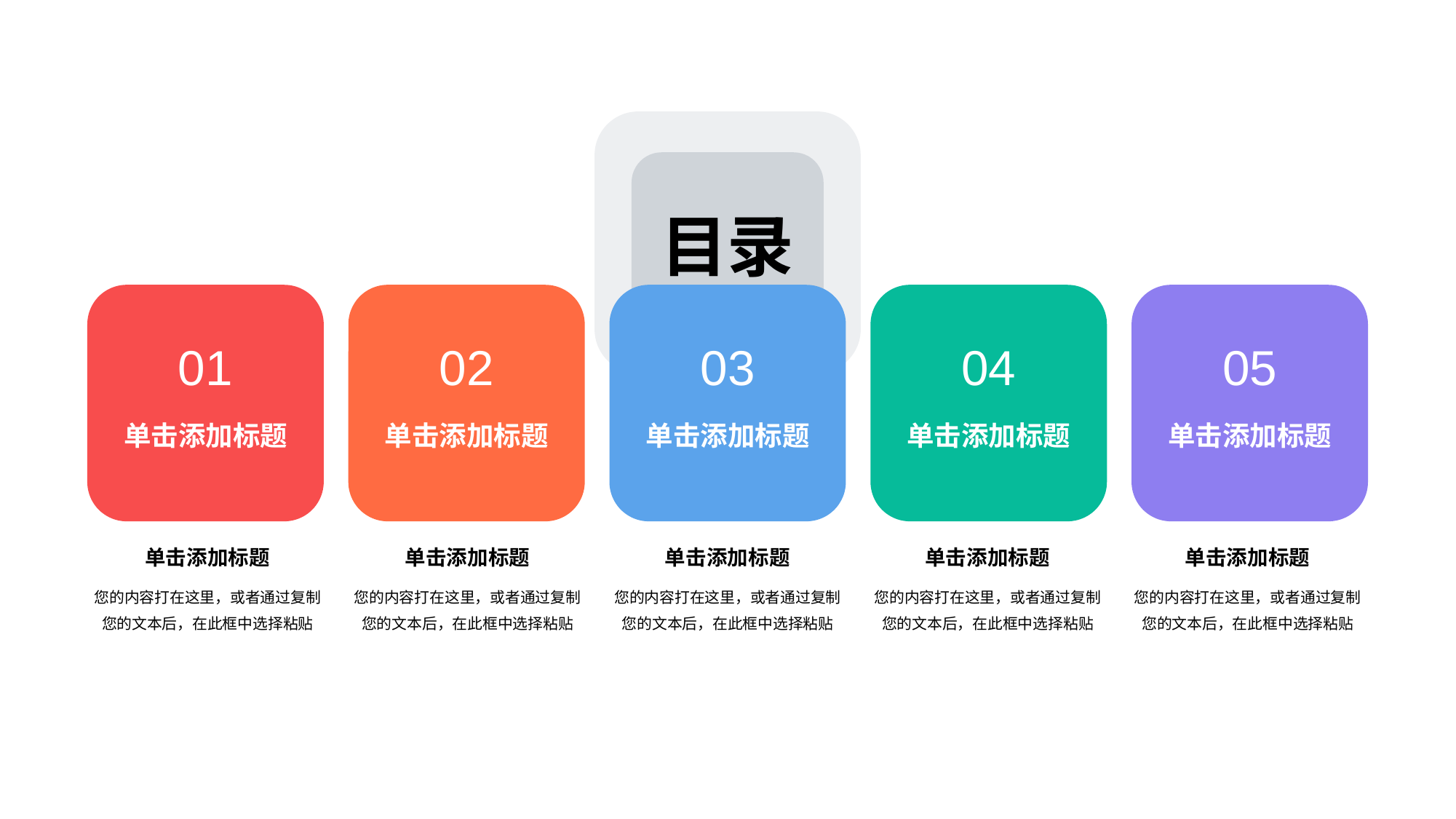

目录

01
单击添加标题
02
单击添加标题
03
单击添加标题
04
单击添加标题
05
单击添加标题
单击添加标题
您的内容打在这里，或者通过复制您的文本后，在此框中选择粘贴
单击添加标题
您的内容打在这里，或者通过复制您的文本后，在此框中选择粘贴
单击添加标题
您的内容打在这里，或者通过复制您的文本后，在此框中选择粘贴
单击添加标题
您的内容打在这里，或者通过复制您的文本后，在此框中选择粘贴
单击添加标题
您的内容打在这里，或者通过复制您的文本后，在此框中选择粘贴